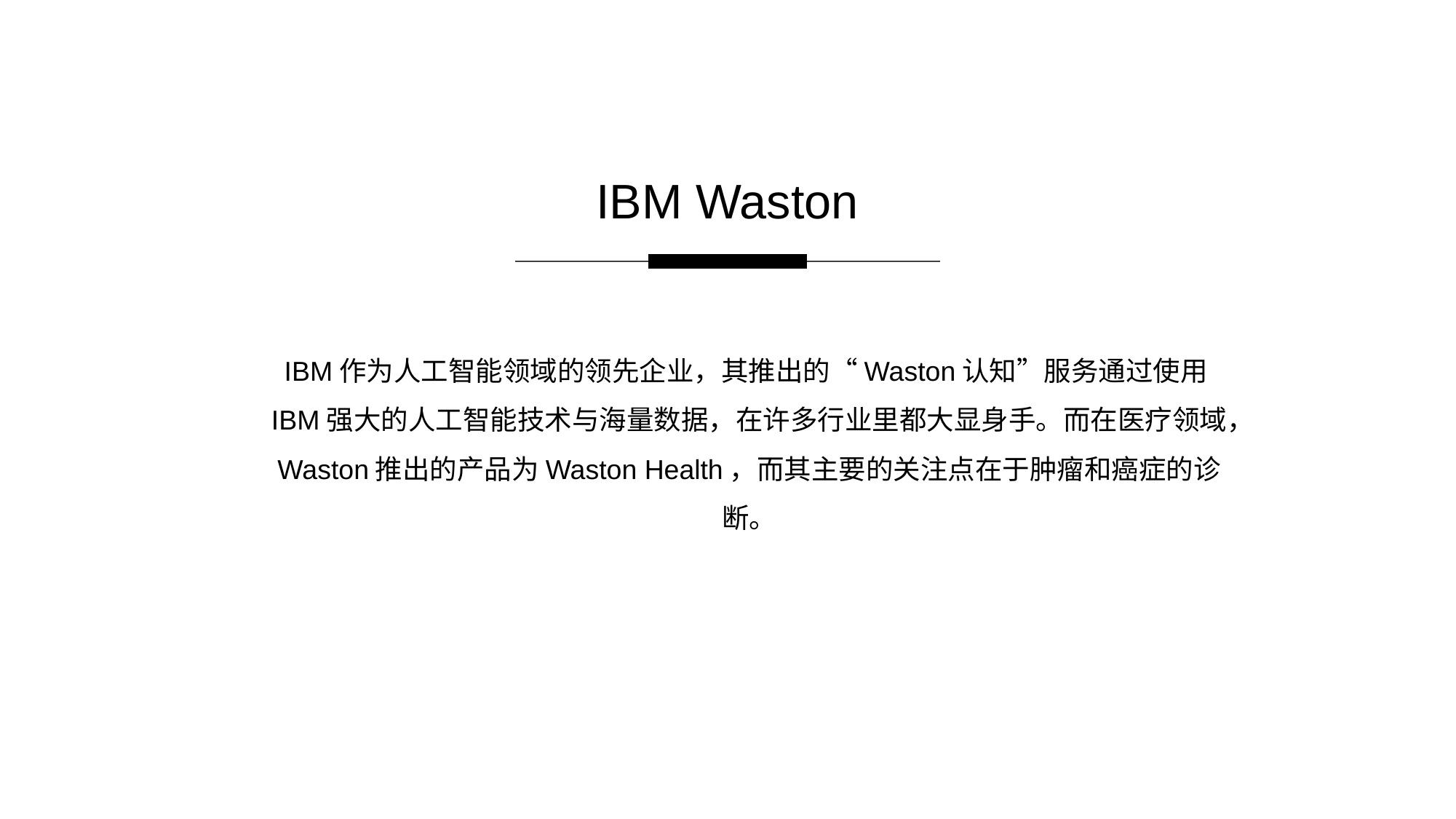

IBM Waston
IBM作为人工智能领域的领先企业，其推出的“Waston认知”服务通过使用IBM强大的人工智能技术与海量数据，在许多行业里都大显身手。而在医疗领域，Waston推出的产品为Waston Health，而其主要的关注点在于肿瘤和癌症的诊断。